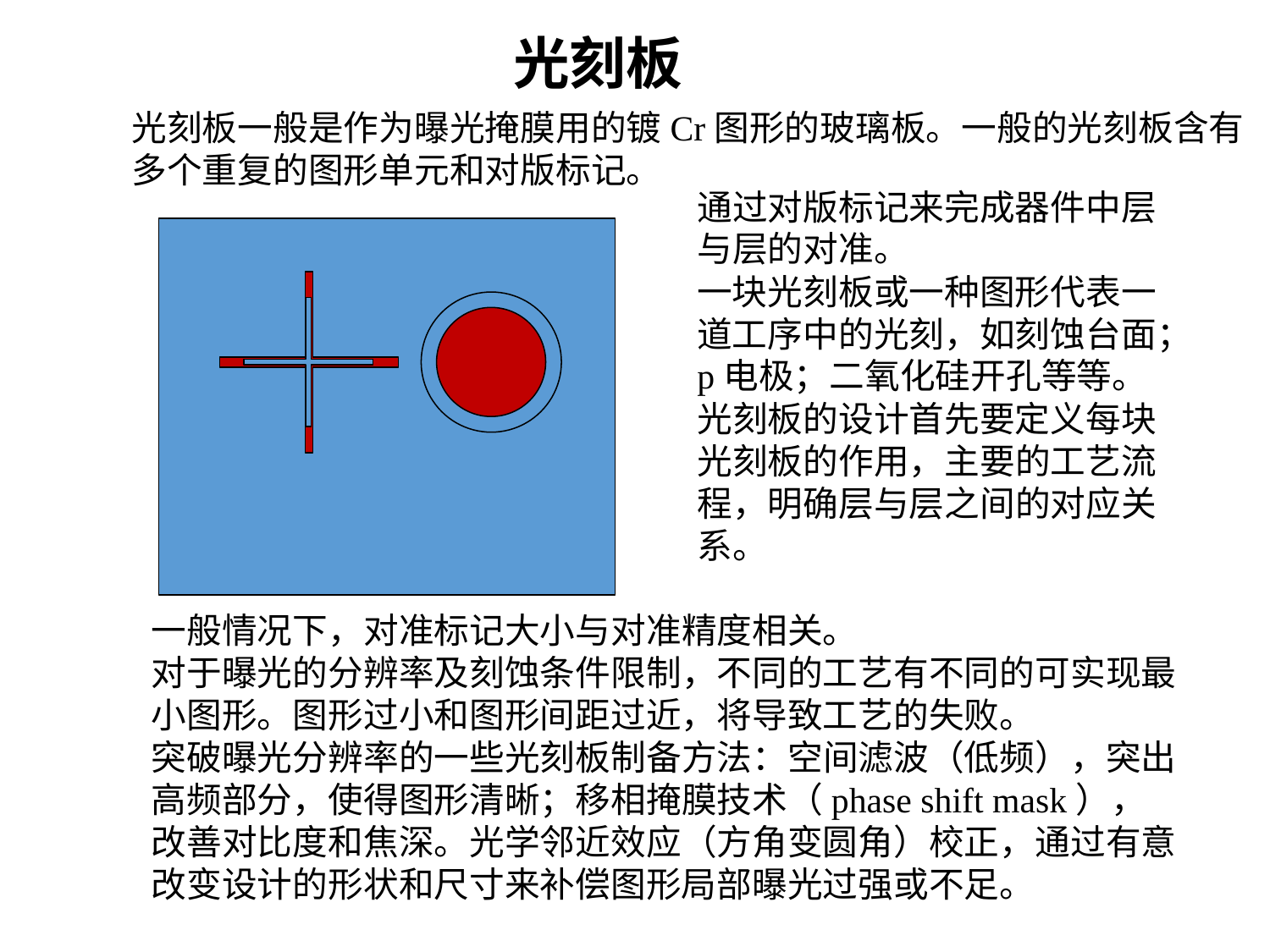

光刻板
光刻板一般是作为曝光掩膜用的镀Cr图形的玻璃板。一般的光刻板含有多个重复的图形单元和对版标记。
通过对版标记来完成器件中层与层的对准。
一块光刻板或一种图形代表一道工序中的光刻，如刻蚀台面；p电极；二氧化硅开孔等等。
光刻板的设计首先要定义每块光刻板的作用，主要的工艺流程，明确层与层之间的对应关系。

一般情况下，对准标记大小与对准精度相关。
对于曝光的分辨率及刻蚀条件限制，不同的工艺有不同的可实现最小图形。图形过小和图形间距过近，将导致工艺的失败。
突破曝光分辨率的一些光刻板制备方法：空间滤波（低频），突出高频部分，使得图形清晰；移相掩膜技术（phase shift mask），改善对比度和焦深。光学邻近效应（方角变圆角）校正，通过有意改变设计的形状和尺寸来补偿图形局部曝光过强或不足。
7